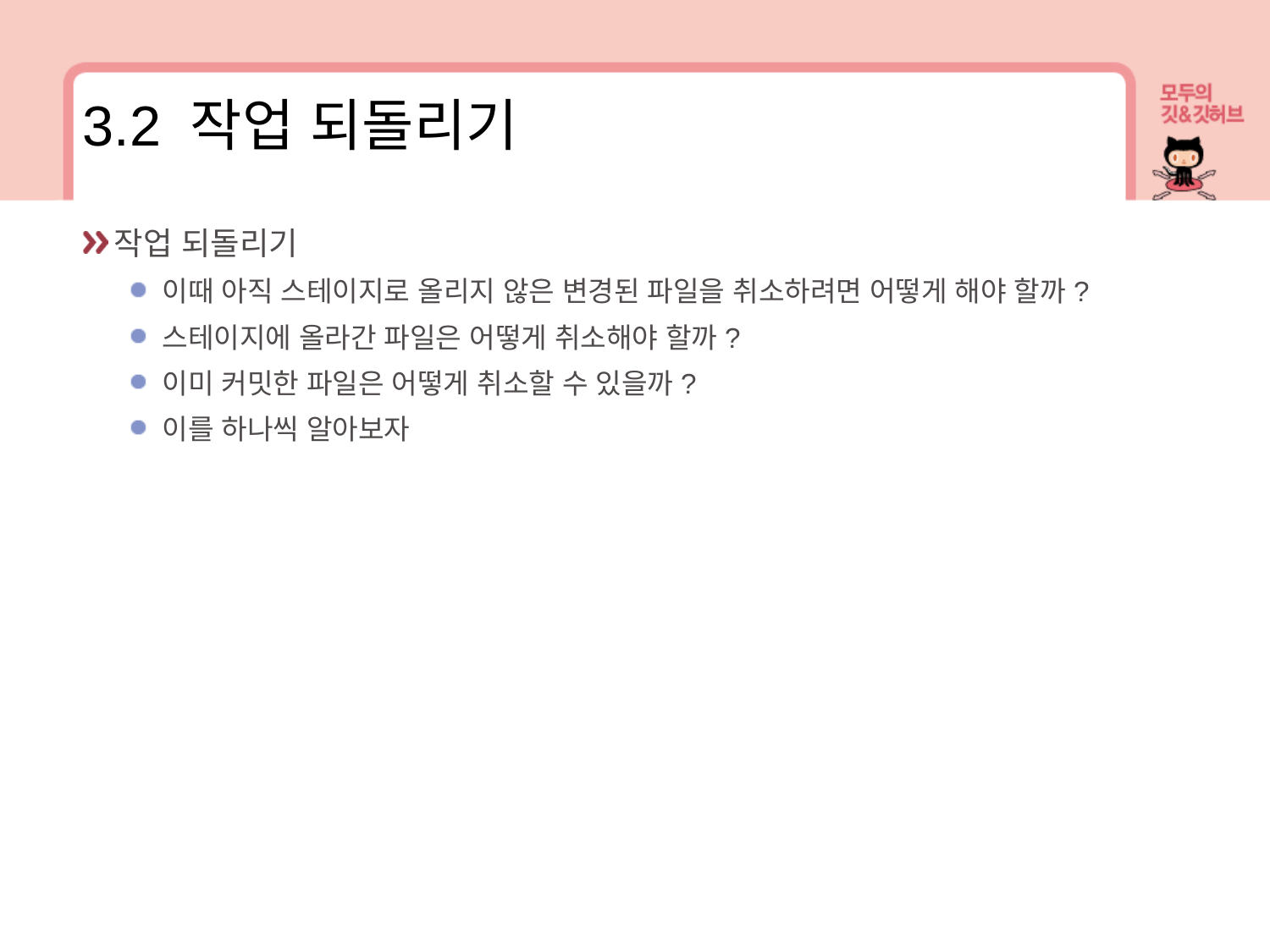

3.2 작업 되돌리기
작업 되돌리기
이때 아직 스테이지로 올리지 않은 변경된 파일을 취소하려면 어떻게 해야 할까?
스테이지에 올라간 파일은 어떻게 취소해야 할까?
이미 커밋한 파일은 어떻게 취소할 수 있을까?
이를 하나씩 알아보자